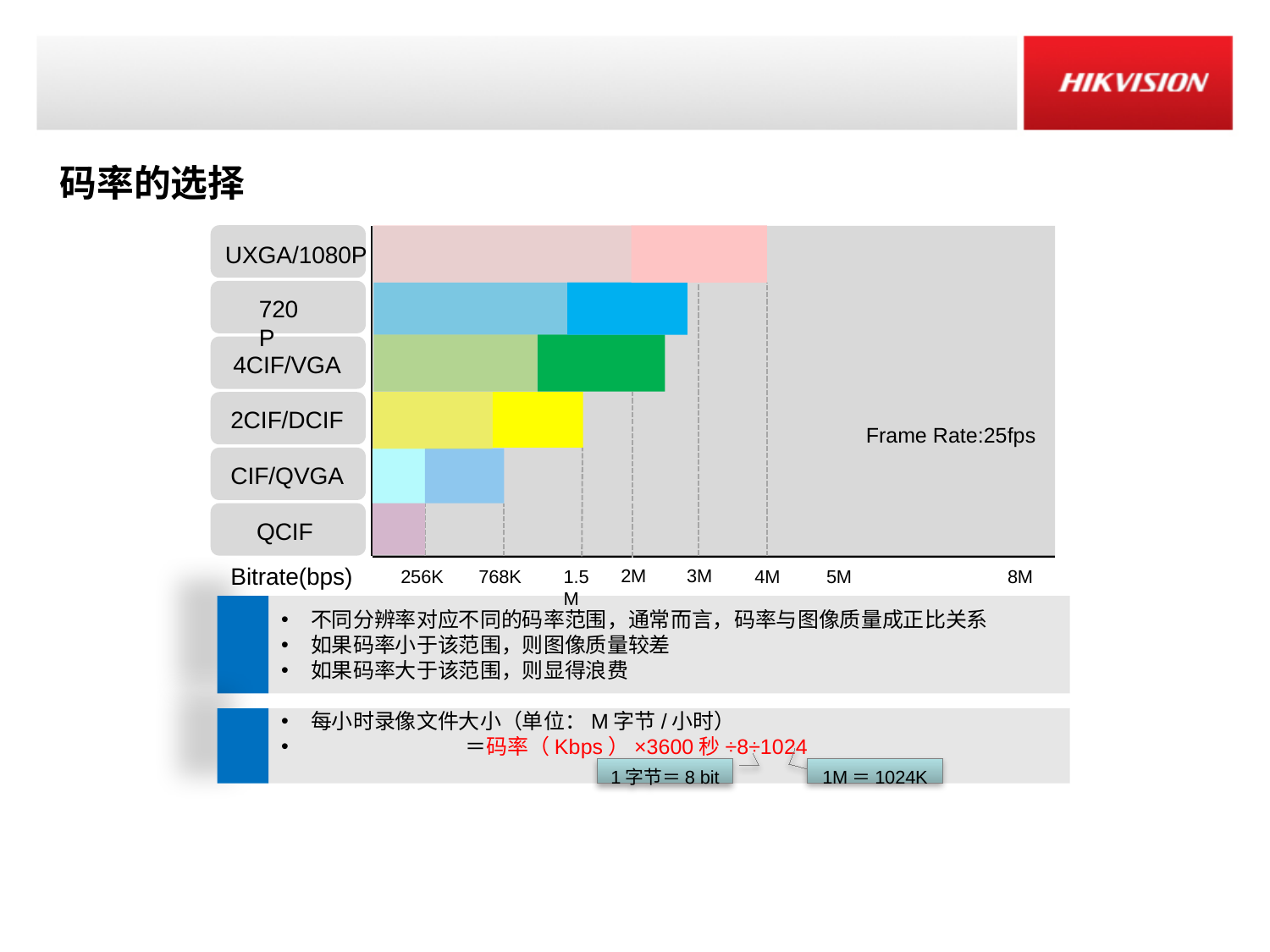

码率的选择

UXGA/1080P

720P

4CIF/VGA

2CIF/DCIF
Frame Rate:25fps

CIF/QVGA

QCIF
Bitrate(bps)
2M
3M
256K
768K
1.5M
4M
5M
8M

不同分辨率对应不同的码率范围，通常而言，码率与图像质量成正比关系
如果码率小于该范围，则图像质量较差
如果码率大于该范围，则显得浪费

每小时录像文件大小（单位：M字节/小时）
                                ＝码率（Kbps）×3600秒÷8÷1024

1M＝1024K
1字节＝8 bit